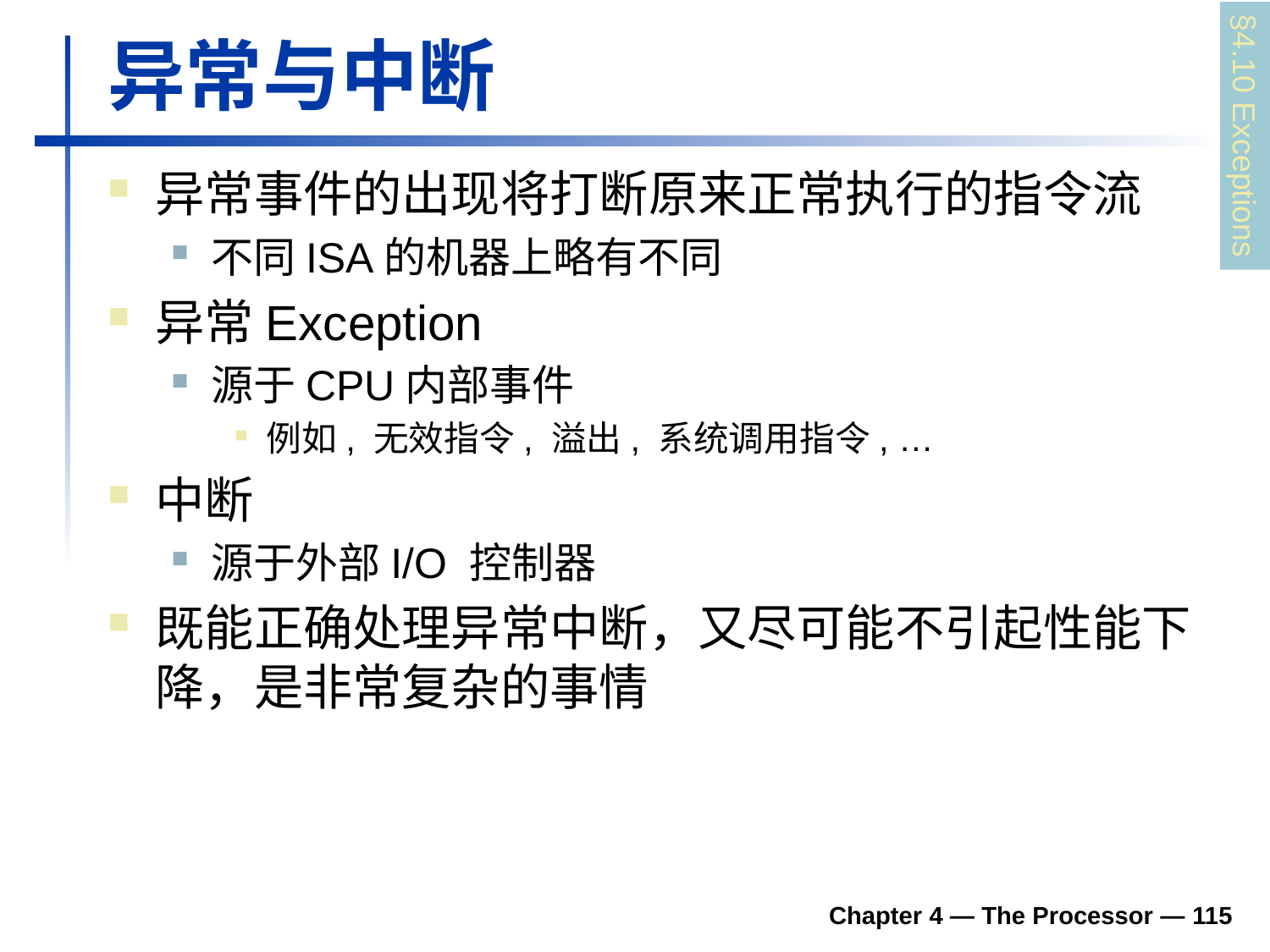

# 异常与中断
§4.10 Exceptions
异常事件的出现将打断原来正常执行的指令流
不同ISA的机器上略有不同
异常Exception
源于CPU内部事件
例如, 无效指令, 溢出, 系统调用指令, …
中断
源于外部I/O 控制器
既能正确处理异常中断，又尽可能不引起性能下降，是非常复杂的事情
Chapter 4 — The Processor — 115